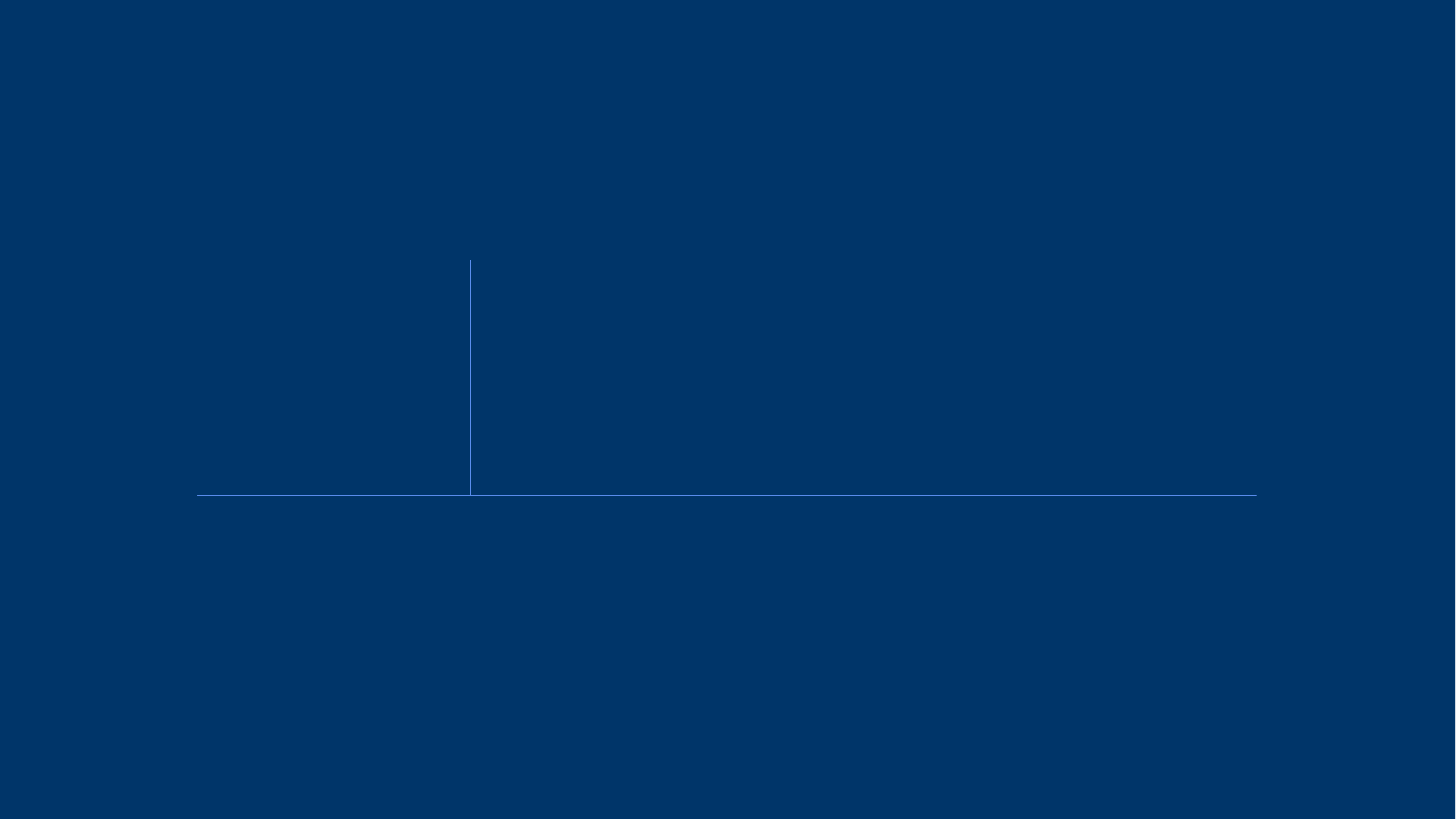

Ⅰ
저작권과 오픈소스 라이선스
Copyright © NCSOFT Corporation. All Rights Reserved.